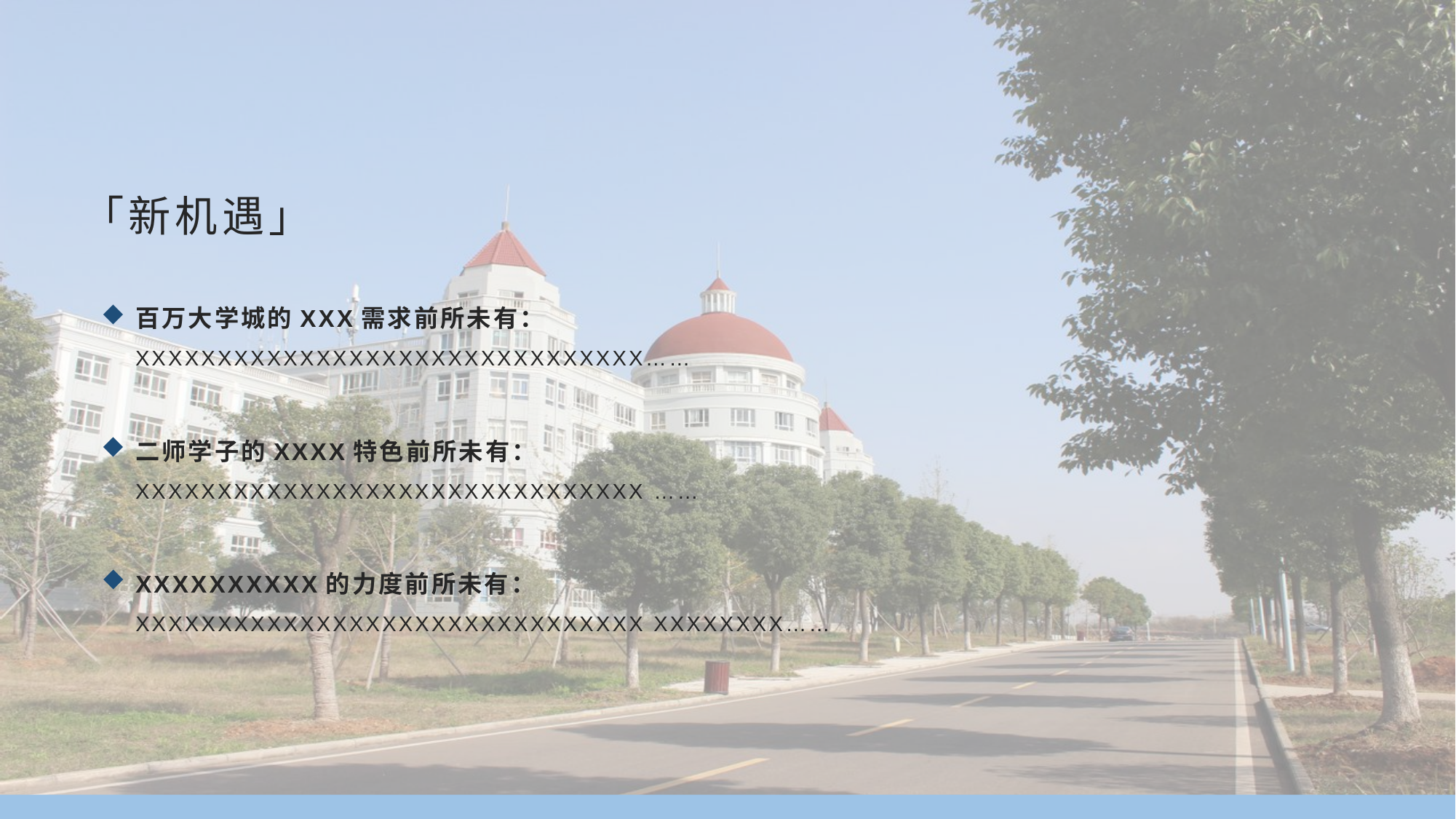

「新机遇」
百万大学城的XXX需求前所未有：
XXXXXXXXXXXXXXXXXXXXXXXXXXXXXXX……
二师学子的XXXX特色前所未有：
XXXXXXXXXXXXXXXXXXXXXXXXXXXXXXX ……
XXXXXXXXXX的力度前所未有：
XXXXXXXXXXXXXXXXXXXXXXXXXXXXXXX XXXXXXXX……